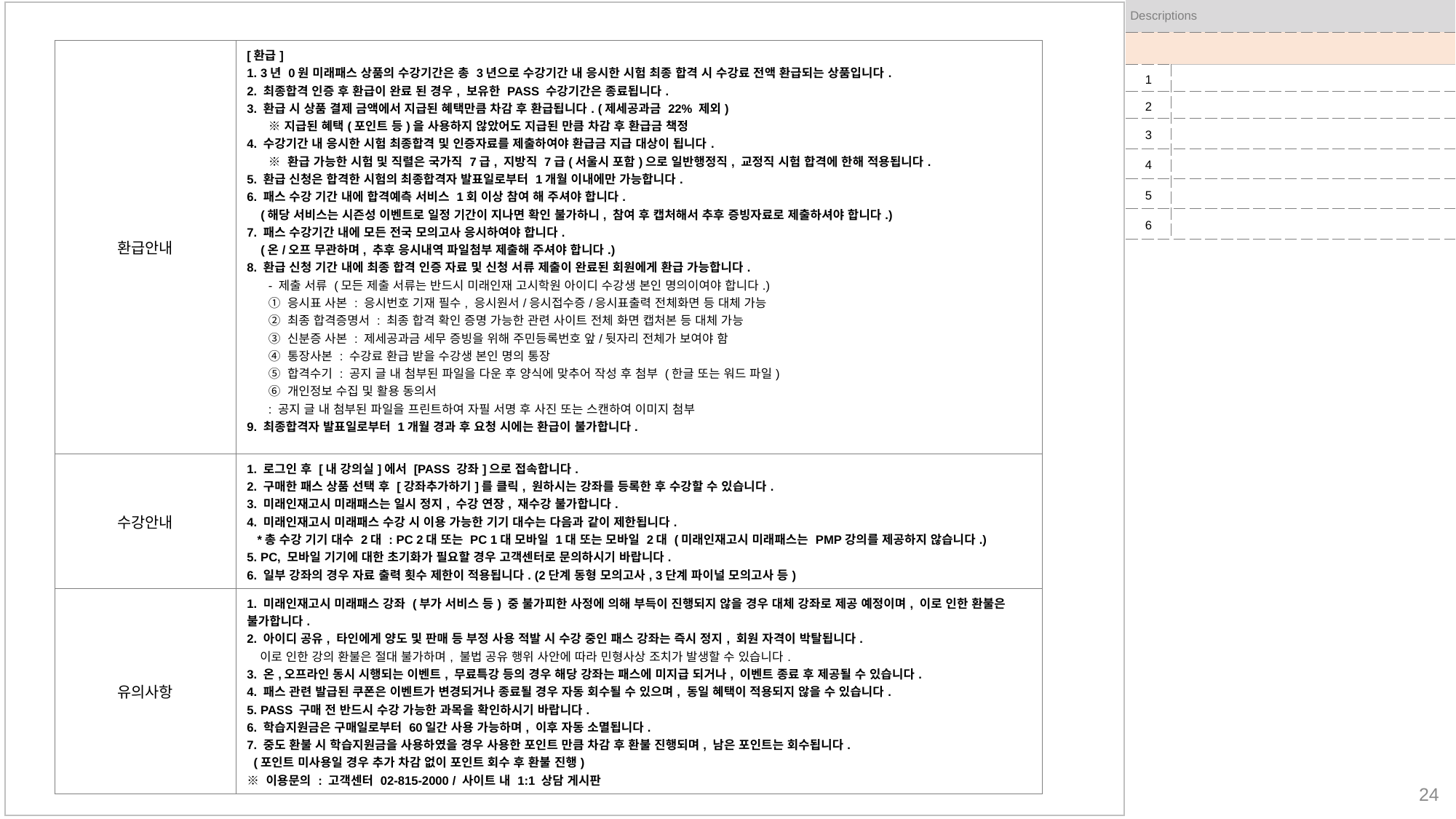

| Descriptions |  |
| --- | --- |
|  |  |
| 1 |  |
| 2 |  |
| 3 |  |
| 4 |  |
| 5 |  |
| 6 |  |
| 환급안내 | [환급] 1. 3년 0원 미래패스 상품의 수강기간은 총 3년으로 수강기간 내 응시한 시험 최종 합격 시 수강료 전액 환급되는 상품입니다. 2. 최종합격 인증 후 환급이 완료 된 경우, 보유한 PASS 수강기간은 종료됩니다. 3. 환급 시 상품 결제 금액에서 지급된 혜택만큼 차감 후 환급됩니다. (제세공과금 22% 제외) ※지급된 혜택(포인트 등)을 사용하지 않았어도 지급된 만큼 차감 후 환급금 책정 4. 수강기간 내 응시한 시험 최종합격 및 인증자료를 제출하여야 환급금 지급 대상이 됩니다. ※ 환급 가능한 시험 및 직렬은 국가직 7급, 지방직 7급(서울시 포함)으로 일반행정직, 교정직 시험 합격에 한해 적용됩니다. 5. 환급 신청은 합격한 시험의 최종합격자 발표일로부터 1개월 이내에만 가능합니다. 6. 패스 수강 기간 내에 합격예측 서비스 1회 이상 참여 해 주셔야 합니다. (해당 서비스는 시즌성 이벤트로 일정 기간이 지나면 확인 불가하니, 참여 후 캡처해서 추후 증빙자료로 제출하셔야 합니다.) 7. 패스 수강기간 내에 모든 전국 모의고사 응시하여야 합니다. (온/오프 무관하며, 추후 응시내역 파일첨부 제출해 주셔야 합니다.) 8. 환급 신청 기간 내에 최종 합격 인증 자료 및 신청 서류 제출이 완료된 회원에게 환급 가능합니다. - 제출 서류 (모든 제출 서류는 반드시 미래인재 고시학원 아이디 수강생 본인 명의이여야 합니다.) ① 응시표 사본 : 응시번호 기재 필수, 응시원서/응시접수증/응시표출력 전체화면 등 대체 가능 ② 최종 합격증명서 : 최종 합격 확인 증명 가능한 관련 사이트 전체 화면 캡처본 등 대체 가능 ③ 신분증 사본 : 제세공과금 세무 증빙을 위해 주민등록번호 앞/뒷자리 전체가 보여야 함 ④ 통장사본 : 수강료 환급 받을 수강생 본인 명의 통장 ⑤ 합격수기 : 공지 글 내 첨부된 파일을 다운 후 양식에 맞추어 작성 후 첨부 (한글 또는 워드 파일) ⑥ 개인정보 수집 및 활용 동의서 : 공지 글 내 첨부된 파일을 프린트하여 자필 서명 후 사진 또는 스캔하여 이미지 첨부 9. 최종합격자 발표일로부터 1개월 경과 후 요청 시에는 환급이 불가합니다. |
| --- | --- |
| 수강안내 | 1. 로그인 후 [내 강의실]에서 [PASS 강좌]으로 접속합니다. 2. 구매한 패스 상품 선택 후 [강좌추가하기]를 클릭, 원하시는 강좌를 등록한 후 수강할 수 있습니다. 3. 미래인재고시 미래패스는 일시 정지, 수강 연장, 재수강 불가합니다. 4. 미래인재고시 미래패스 수강 시 이용 가능한 기기 대수는 다음과 같이 제한됩니다.    \*총 수강 기기 대수 2대 : PC 2대 또는 PC 1대 모바일 1대 또는 모바일 2대 (미래인재고시 미래패스는 PMP강의를 제공하지 않습니다.) 5. PC, 모바일 기기에 대한 초기화가 필요할 경우 고객센터로 문의하시기 바랍니다. 6. 일부 강좌의 경우 자료 출력 횟수 제한이 적용됩니다. (2단계 동형 모의고사, 3단계 파이널 모의고사 등) |
| 유의사항 | 1. 미래인재고시 미래패스 강좌 (부가 서비스 등) 중 불가피한 사정에 의해 부득이 진행되지 않을 경우 대체 강좌로 제공 예정이며, 이로 인한 환불은 불가합니다. 2. 아이디 공유, 타인에게 양도 및 판매 등 부정 사용 적발 시 수강 중인 패스 강좌는 즉시 정지, 회원 자격이 박탈됩니다.    이로 인한 강의 환불은 절대 불가하며, 불법 공유 행위 사안에 따라 민형사상 조치가 발생할 수 있습니다. 3. 온,오프라인 동시 시행되는 이벤트, 무료특강 등의 경우 해당 강좌는 패스에 미지급 되거나, 이벤트 종료 후 제공될 수 있습니다. 4. 패스 관련 발급된 쿠폰은 이벤트가 변경되거나 종료될 경우 자동 회수될 수 있으며, 동일 혜택이 적용되지 않을 수 있습니다. 5. PASS 구매 전 반드시 수강 가능한 과목을 확인하시기 바랍니다. 6. 학습지원금은 구매일로부터 60일간 사용 가능하며, 이후 자동 소멸됩니다. 7. 중도 환불 시 학습지원금을 사용하였을 경우 사용한 포인트 만큼 차감 후 환불 진행되며, 남은 포인트는 회수됩니다.   (포인트 미사용일 경우 추가 차감 없이 포인트 회수 후 환불 진행) ※ 이용문의 : 고객센터 02-815-2000 / 사이트 내 1:1 상담 게시판 |
24